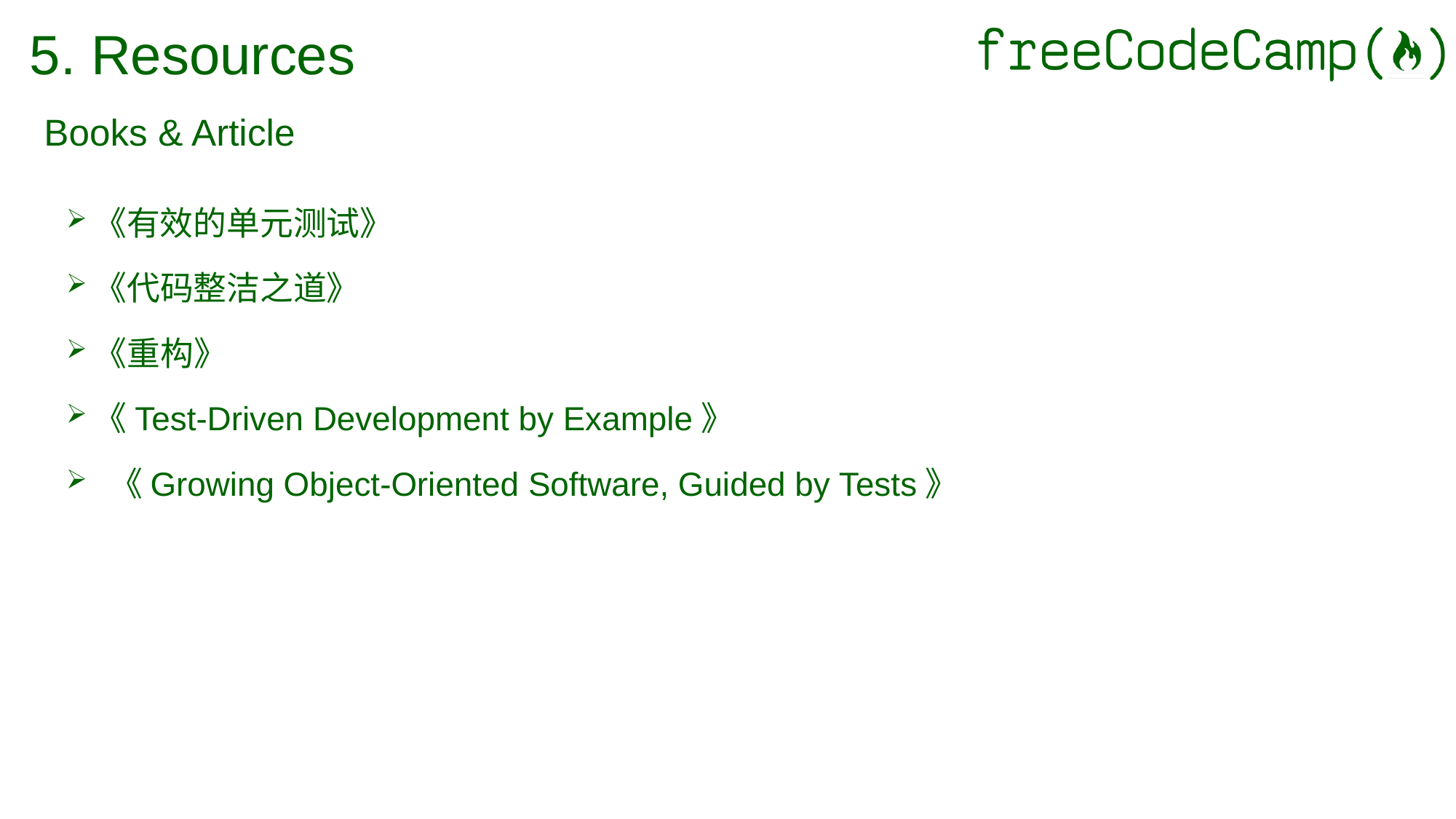

# 5. Resources
Books & Article
《有效的单元测试》
《代码整洁之道》
《重构》
《Test-Driven Development by Example》
 《Growing Object-Oriented Software, Guided by Tests》